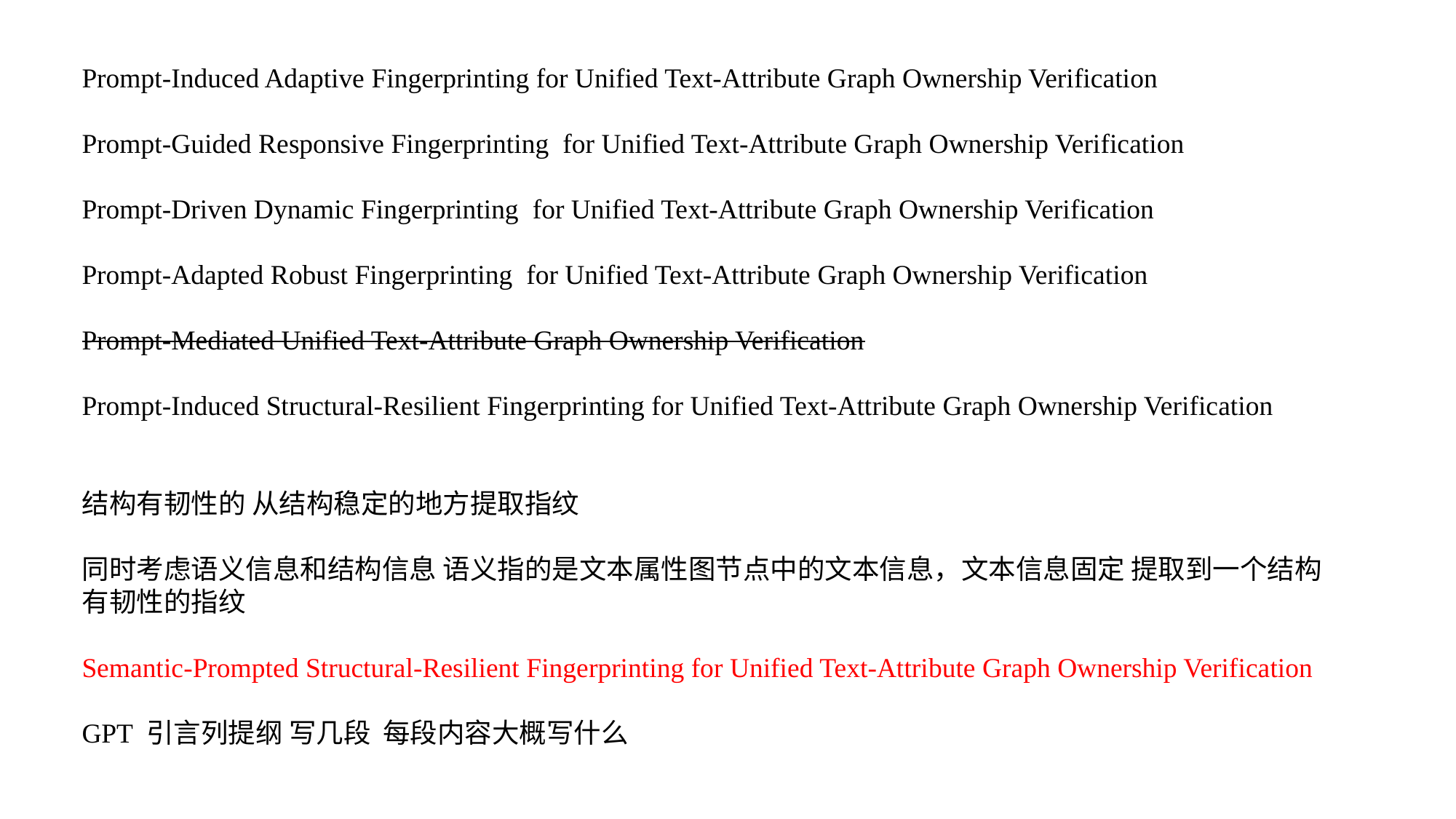

Prompt-Induced Adaptive Fingerprinting for Unified Text-Attribute Graph Ownership Verification

Prompt-Guided Responsive Fingerprinting  for Unified Text-Attribute Graph Ownership Verification

Prompt-Driven Dynamic Fingerprinting  for Unified Text-Attribute Graph Ownership Verification

Prompt-Adapted Robust Fingerprinting  for Unified Text-Attribute Graph Ownership Verification

Prompt-Mediated Unified Text-Attribute Graph Ownership Verification

Prompt-Induced Structural-Resilient Fingerprinting for Unified Text-Attribute Graph Ownership Verification

结构有韧性的 从结构稳定的地方提取指纹

同时考虑语义信息和结构信息 语义指的是文本属性图节点中的文本信息，文本信息固定 提取到一个结构有韧性的指纹

Semantic-Prompted Structural-Resilient Fingerprinting for Unified Text-Attribute Graph Ownership Verification

GPT 引言列提纲 写几段  每段内容大概写什么